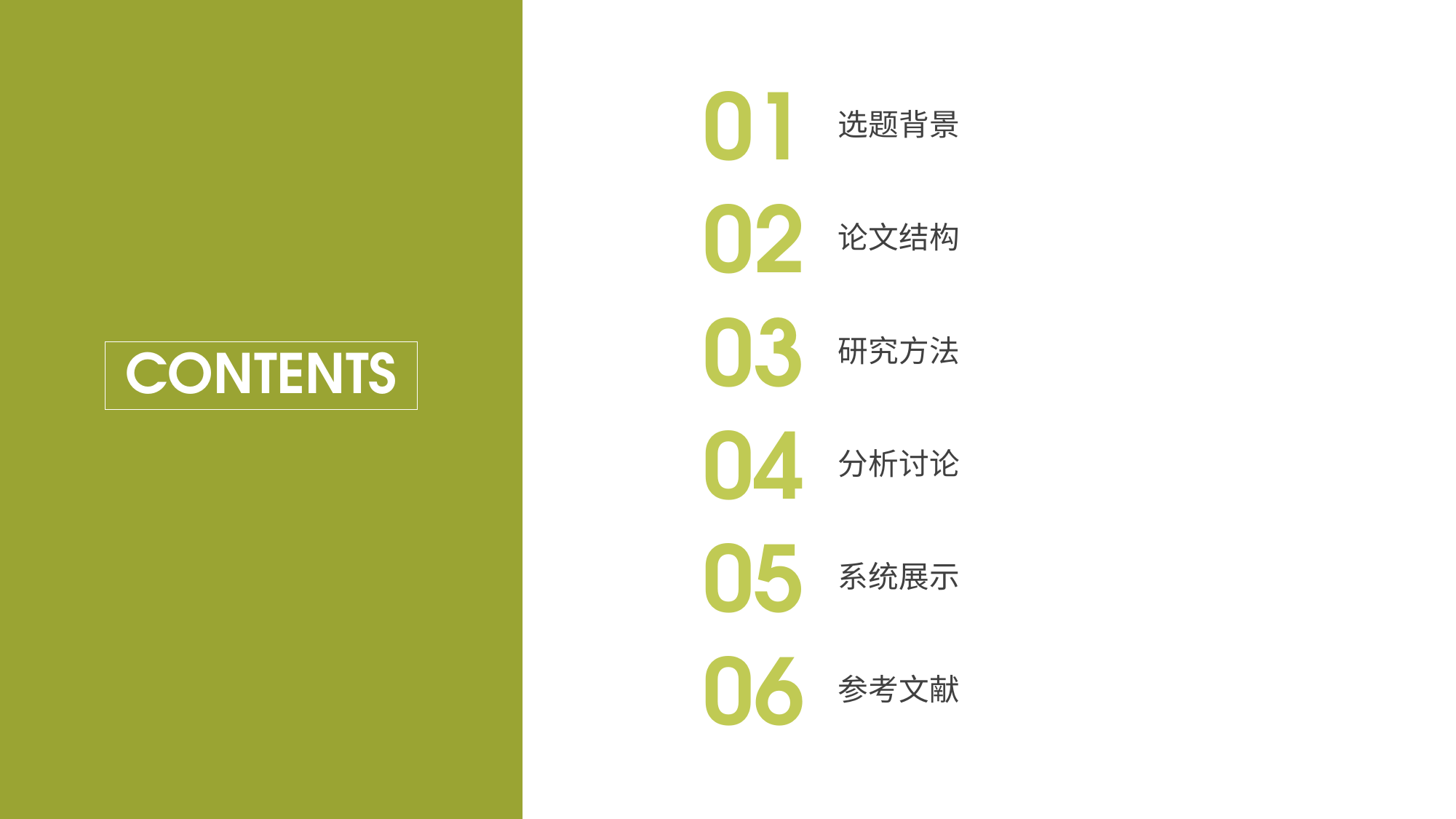

01
选题背景
02
论文结构
03
研究方法
CONTENTS
04
分析讨论
05
系统展示
06
参考文献